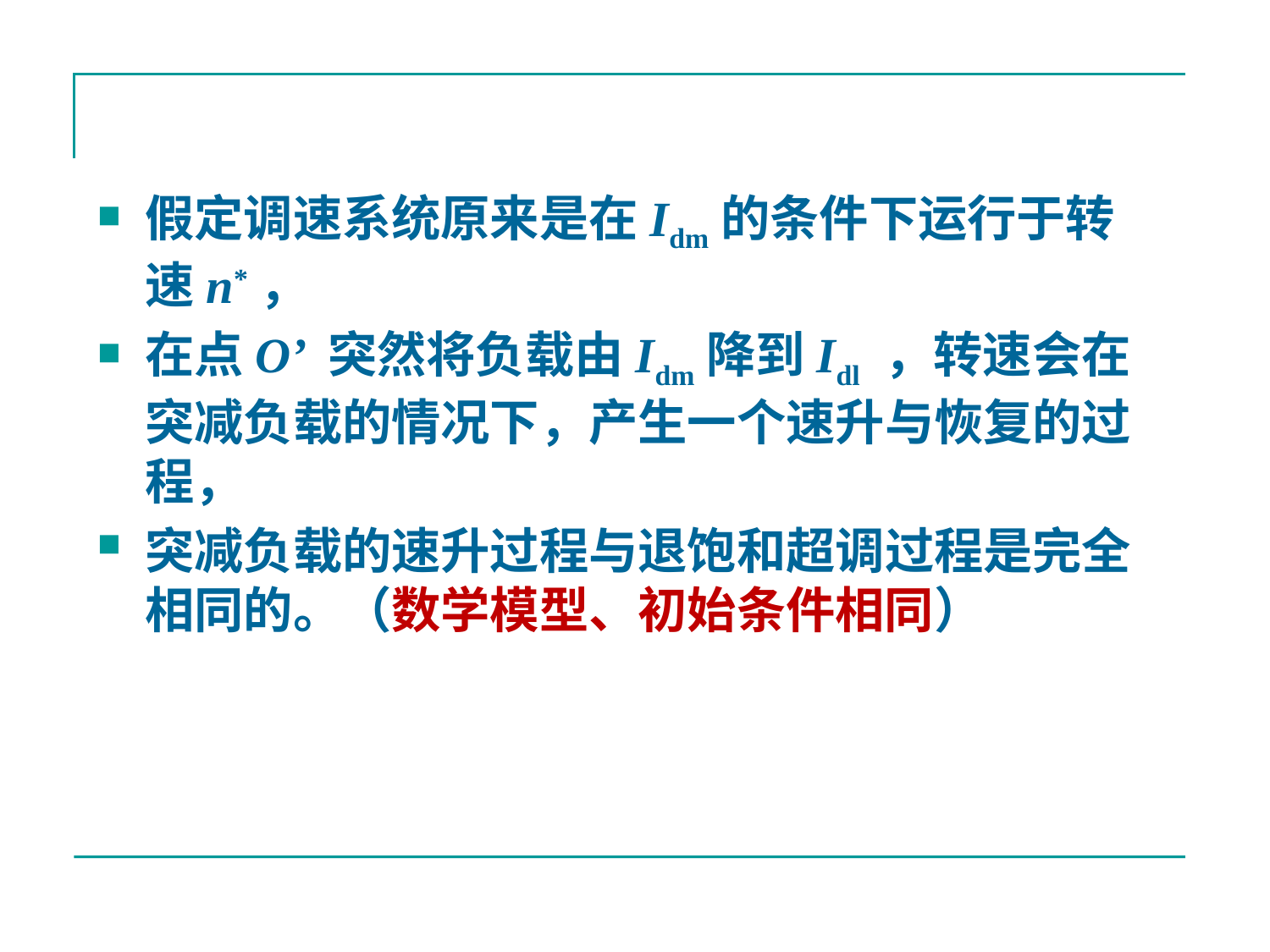

假定调速系统原来是在Idm的条件下运行于转速n*，
在点O’ 突然将负载由Idm降到Idl ，转速会在突减负载的情况下，产生一个速升与恢复的过程，
突减负载的速升过程与退饱和超调过程是完全相同的。（数学模型、初始条件相同）